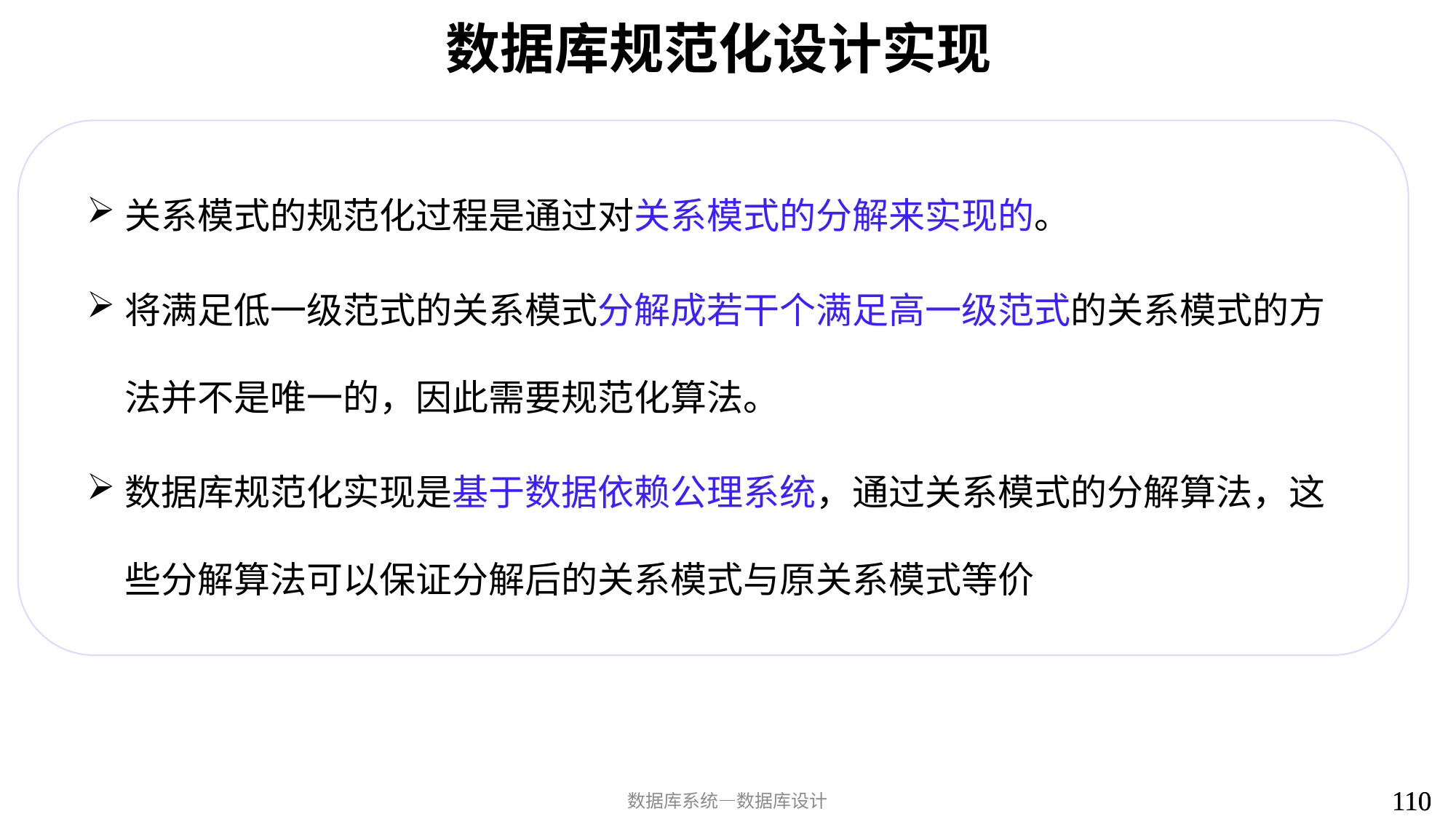

# 数据库规范化设计实现

关系模式的规范化过程是通过对关系模式的分解来实现的。
将满足低一级范式的关系模式分解成若干个满足高一级范式的关系模式的方法并不是唯一的，因此需要规范化算法。
数据库规范化实现是基于数据依赖公理系统，通过关系模式的分解算法，这些分解算法可以保证分解后的关系模式与原关系模式等价
110
110
数据库系统—数据库设计